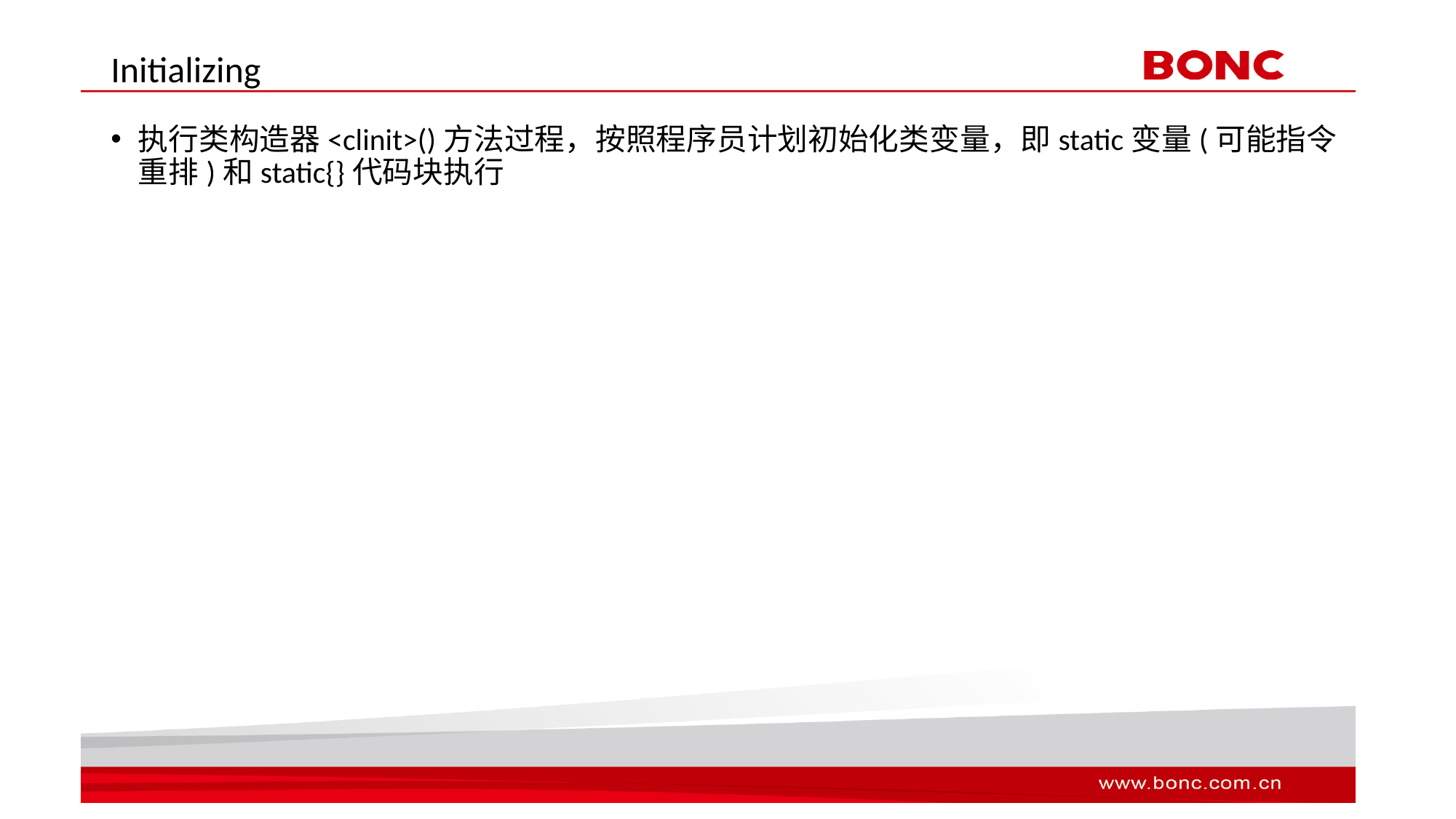

# Initializing
执行类构造器<clinit>()方法过程，按照程序员计划初始化类变量，即static变量(可能指令重排)和static{}代码块执行